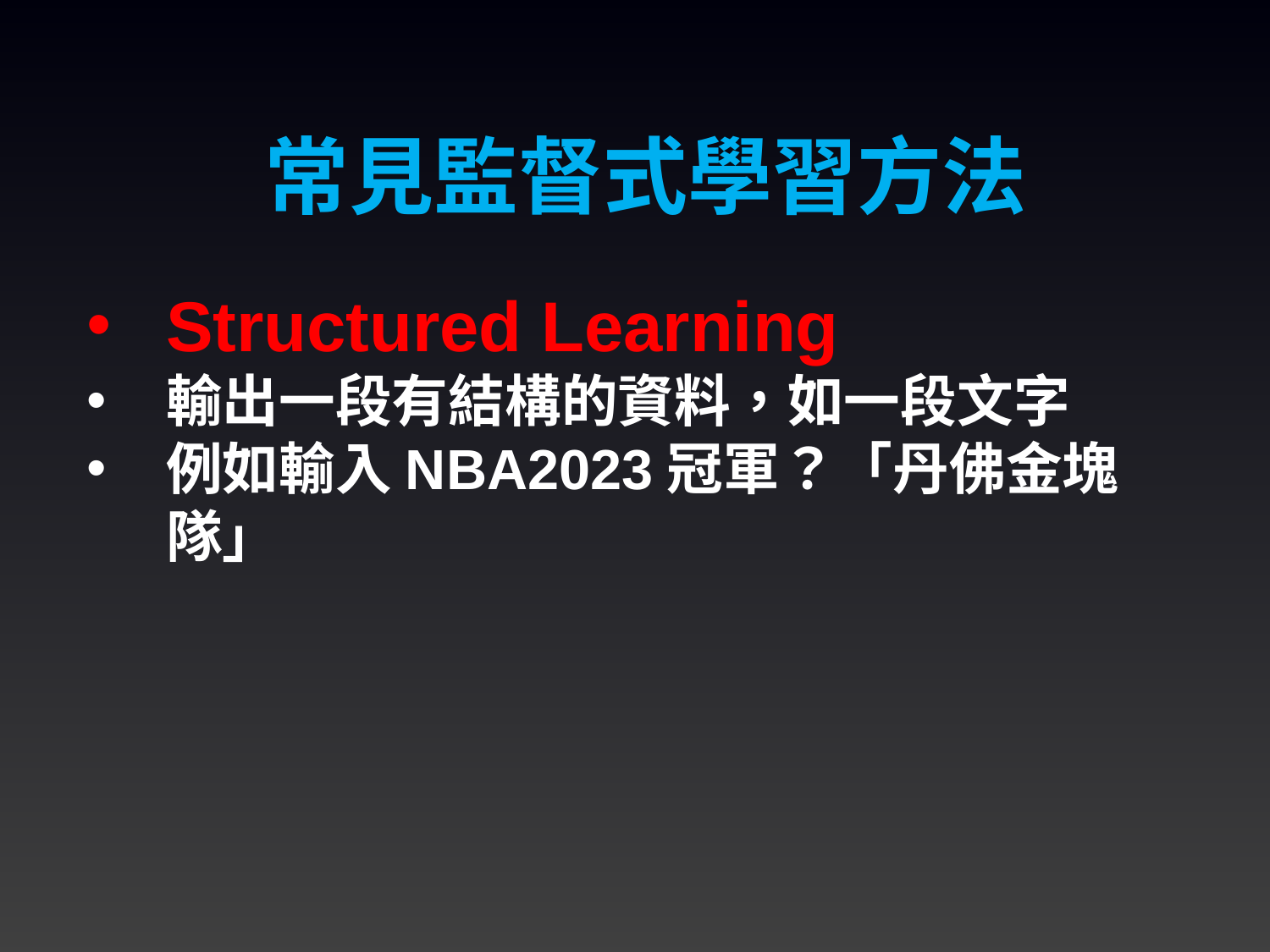

常見監督式學習方法
Structured Learning
輸出一段有結構的資料，如一段文字
例如輸入NBA2023冠軍？「丹佛金塊隊」